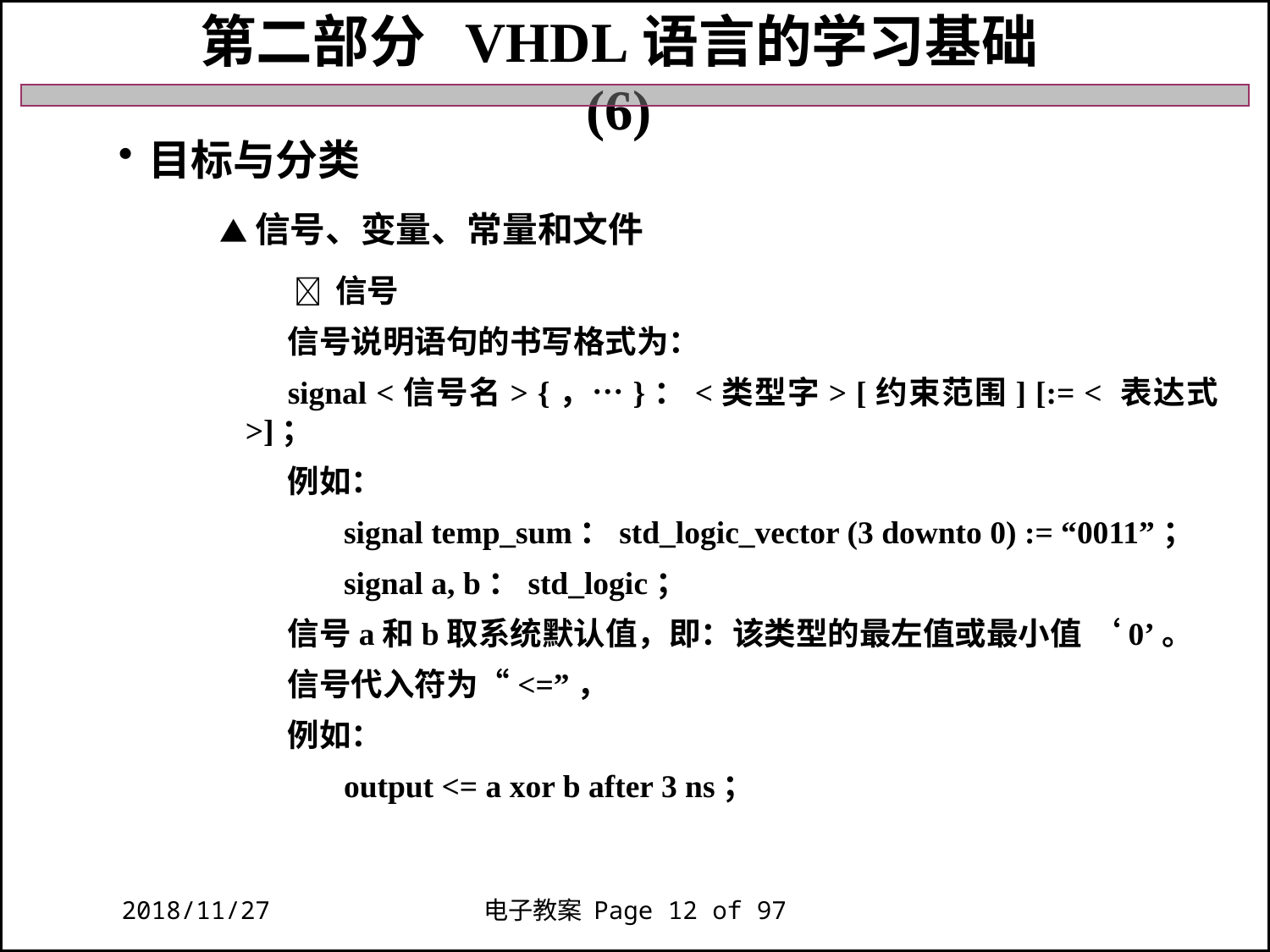

第二部分  VHDL语言的学习基础 (6)

目标与分类
 ▲信号、变量、常量和文件
 • 信号
信号说明语句的书写格式为：
signal <信号名> {，…}：<类型字> [约束范围] [:= < 表达式>]；
例如：
       signal temp_sum：std_logic_vector (3 downto 0) := “0011”；
       signal a, b：std_logic；
信号a和b取系统默认值，即：该类型的最左值或最小值 ‘0’。
信号代入符为“<=”，
例如：
       output <= a xor b after 3 ns；

2018/11/27
电子教案 Page 12 of 97